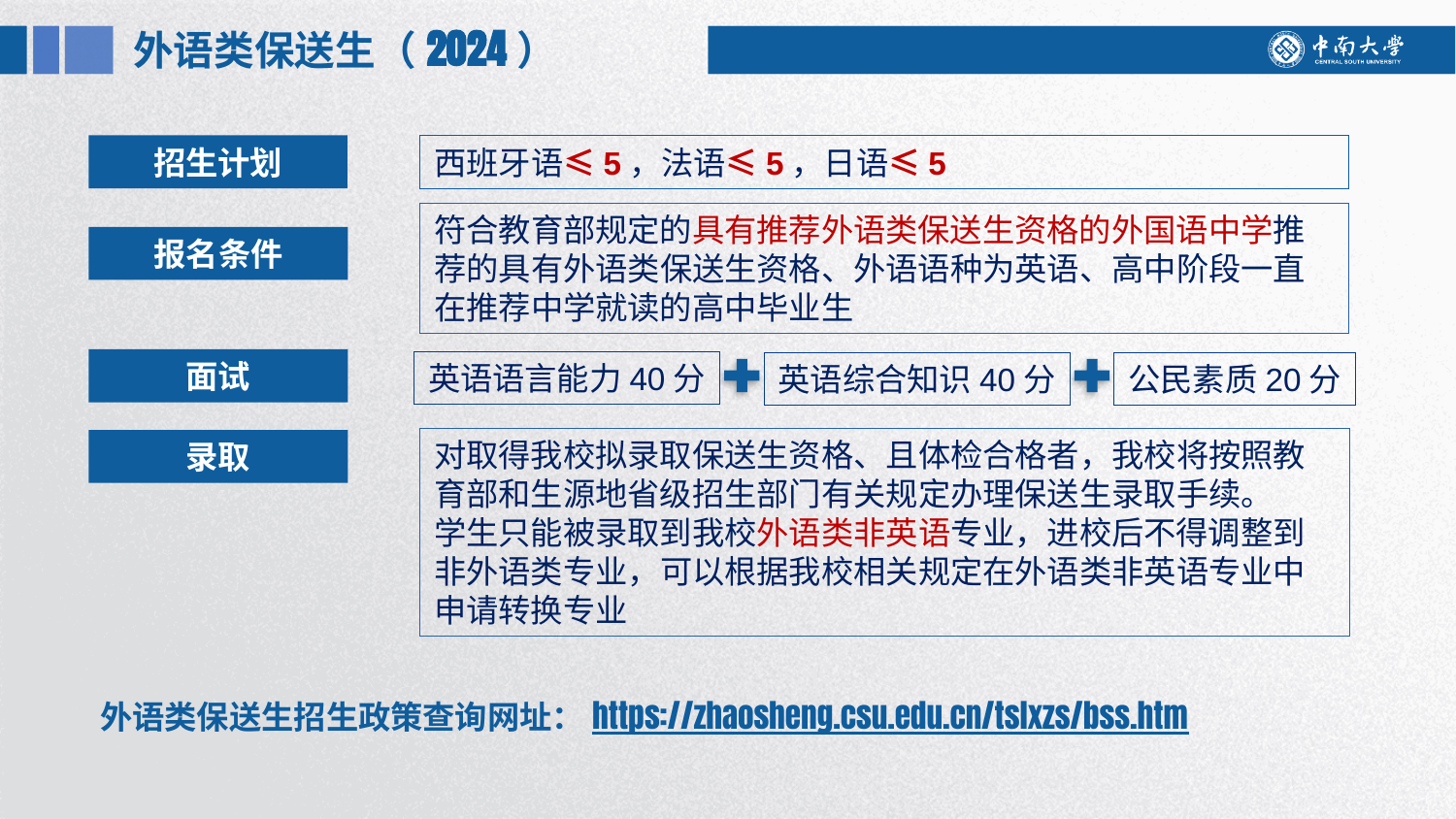

外语类保送生（2024）

西班牙语≤5，法语≤5，日语≤5
招生计划
符合教育部规定的具有推荐外语类保送生资格的外国语中学推荐的具有外语类保送生资格、外语语种为英语、高中阶段一直在推荐中学就读的高中毕业生
报名条件
面试
英语语言能力40分
英语综合知识40分
公民素质20分

对取得我校拟录取保送生资格、且体检合格者，我校将按照教育部和生源地省级招生部门有关规定办理保送生录取手续。
学生只能被录取到我校外语类非英语专业，进校后不得调整到非外语类专业，可以根据我校相关规定在外语类非英语专业中申请转换专业
录取
外语类保送生招生政策查询网址：https://zhaosheng.csu.edu.cn/tslxzs/bss.htm